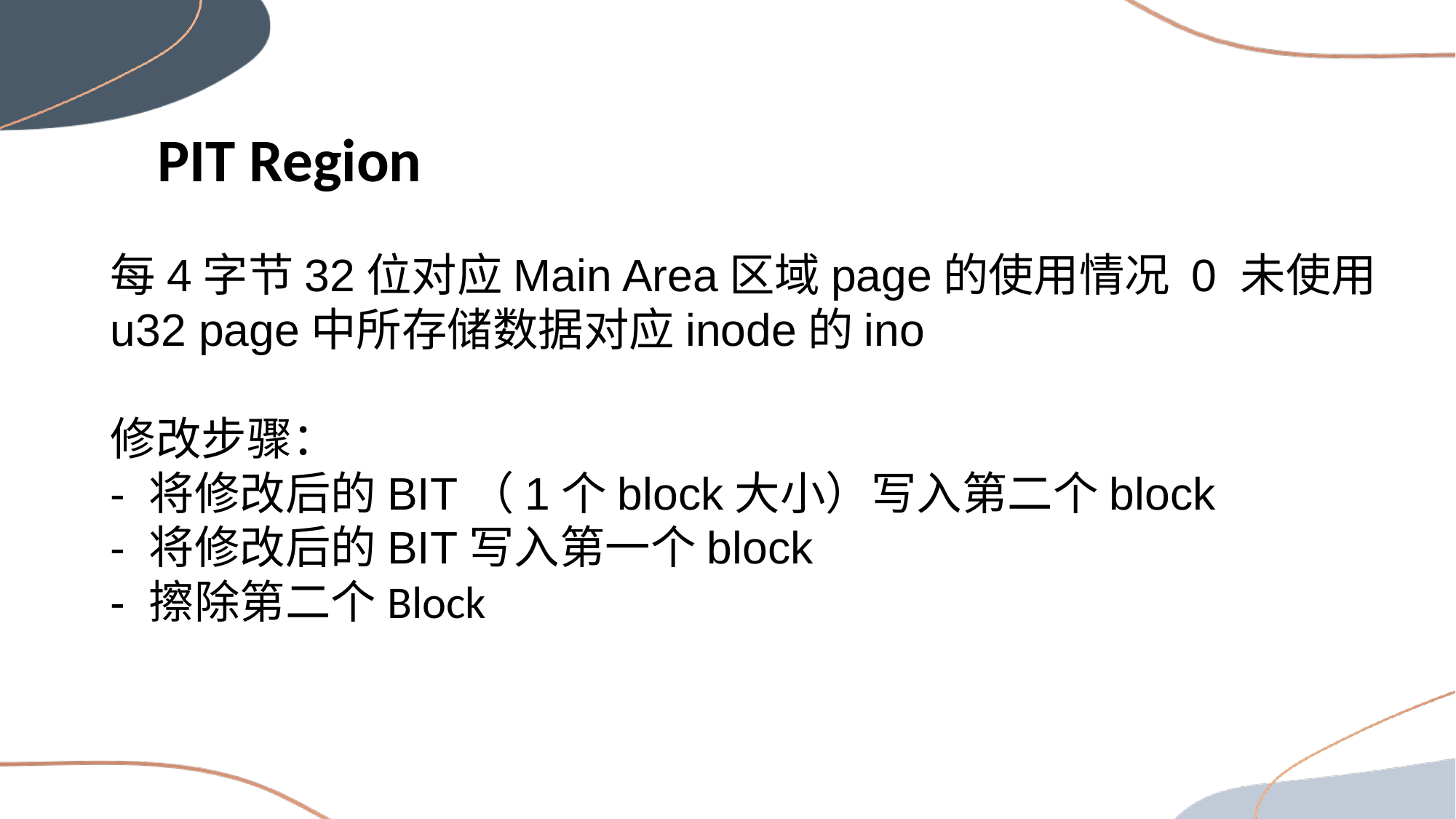

PIT Region
每4字节32位对应Main Area区域page的使用情况 0 未使用 u32 page中所存储数据对应inode的ino

修改步骤：
- 将修改后的BIT（1个block大小）写入第二个block
- 将修改后的BIT写入第一个block
- 擦除第二个Block